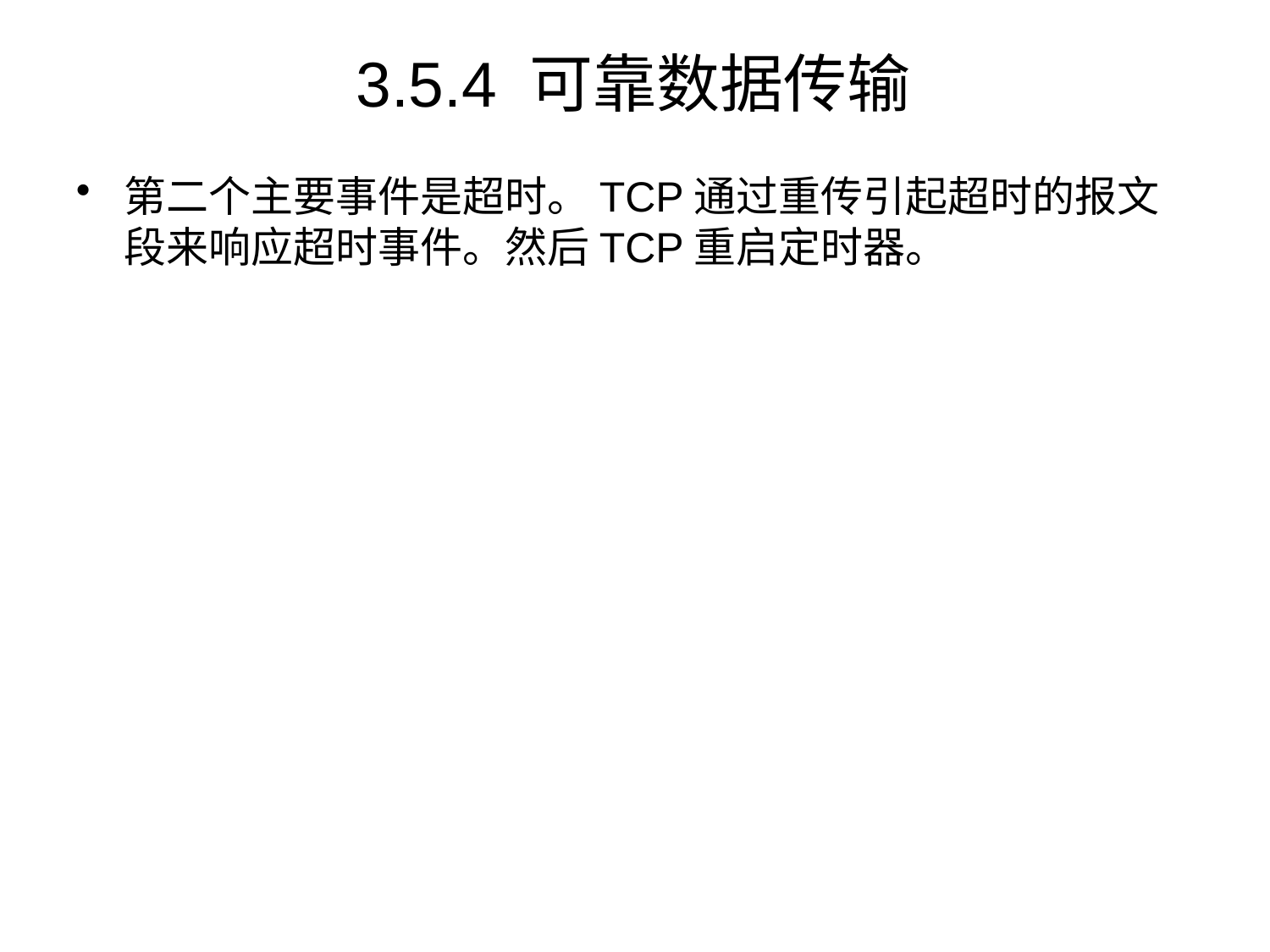

# 3.5.4 可靠数据传输
第二个主要事件是超时。TCP通过重传引起超时的报文段来响应超时事件。然后TCP重启定时器。